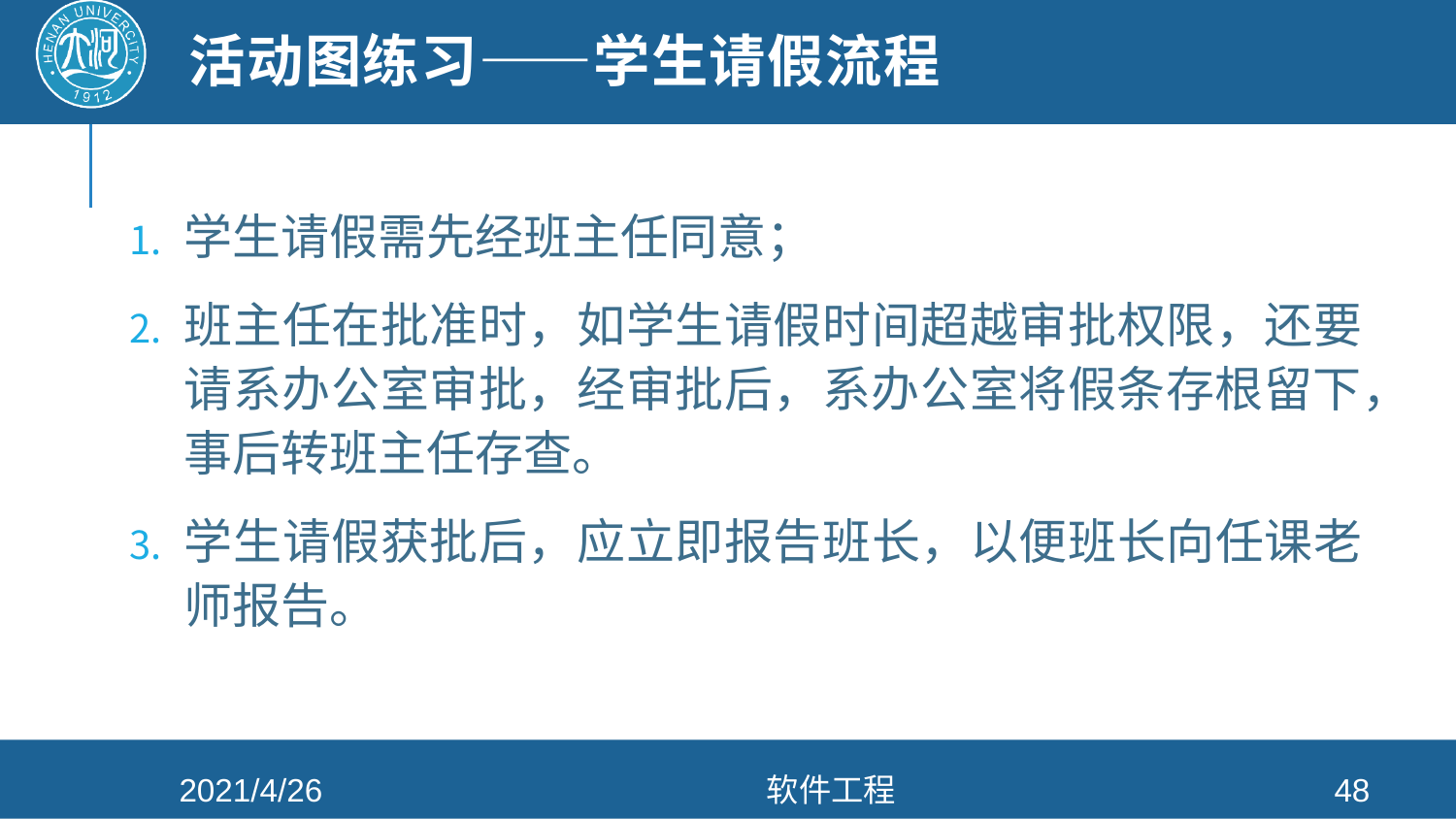

# 活动图练习——学生请假流程
学生请假需先经班主任同意；
班主任在批准时，如学生请假时间超越审批权限，还要请系办公室审批，经审批后，系办公室将假条存根留下，事后转班主任存查。
学生请假获批后，应立即报告班长，以便班长向任课老师报告。
2021/4/26
软件工程
48